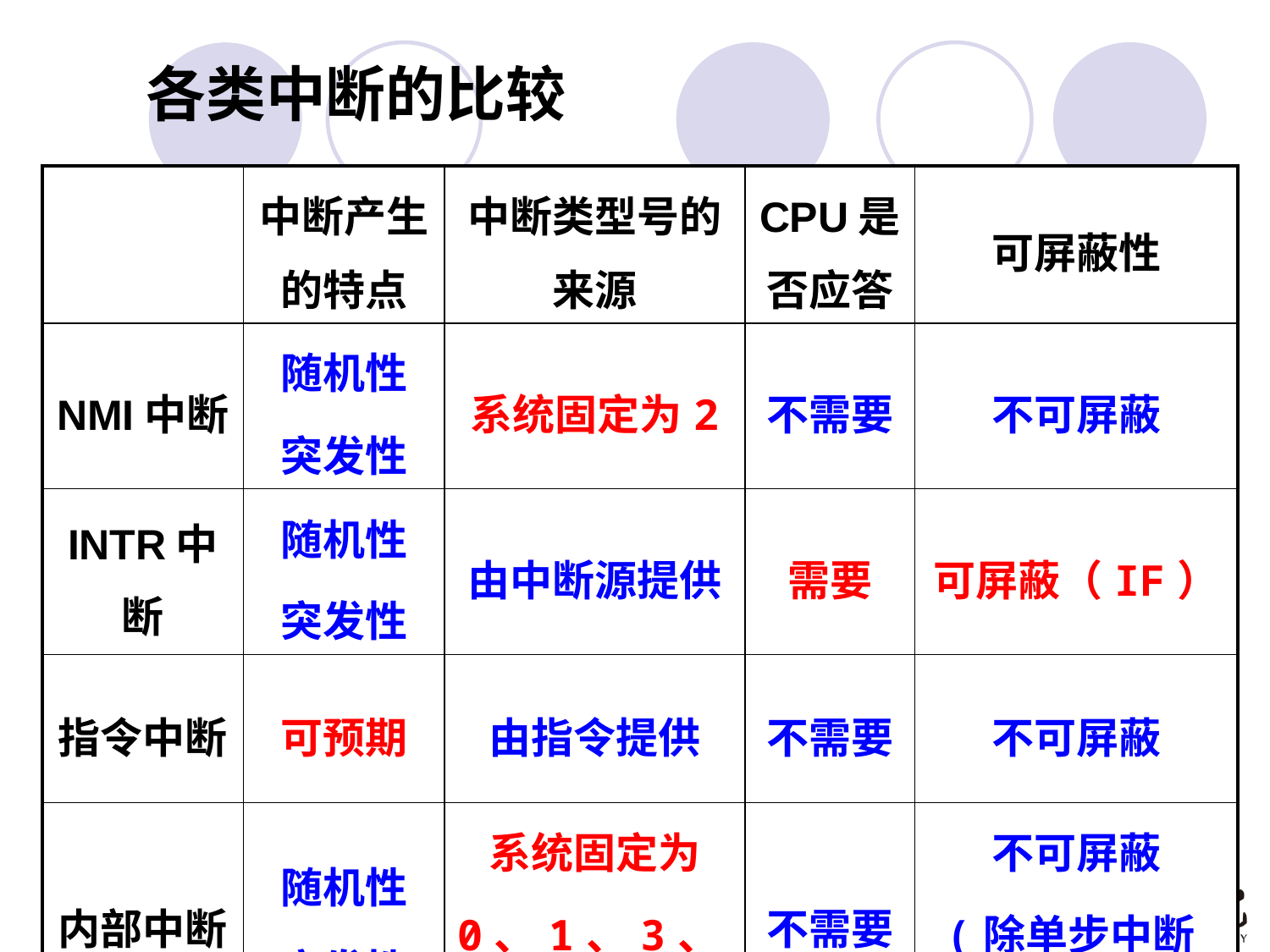

# 各类中断的比较
|  | 中断产生的特点 | 中断类型号的来源 | CPU是否应答 | 可屏蔽性 |
| --- | --- | --- | --- | --- |
| NMI中断 | 随机性 突发性 | 系统固定为2 | 不需要 | 不可屏蔽 |
| INTR中断 | 随机性 突发性 | 由中断源提供 | 需要 | 可屏蔽（IF） |
| 指令中断 | 可预期 | 由指令提供 | 不需要 | 不可屏蔽 |
| 内部中断 | 随机性 突发性 | 系统固定为 0、1、3、4 | 不需要 | 不可屏蔽 (除单步中断TF) |
2023年3月5日星期日
665